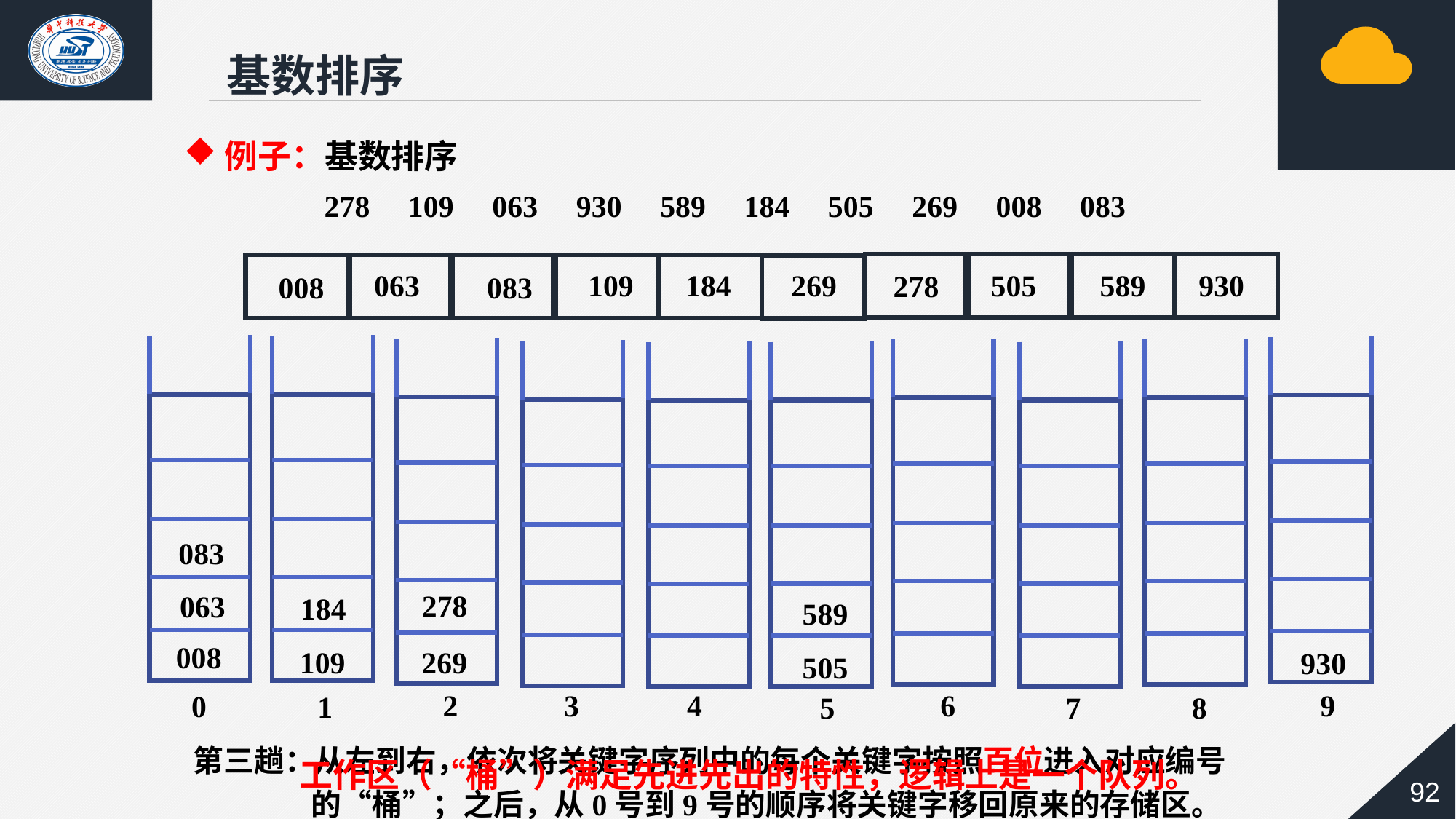

基数排序
例子：基数排序
278     109     063     930     589     184     505     269     008     083

063
184
930
505
589
269
109
278
083
008

083
278
063
184
589
008
109
269
930
505
2
3
4
9
6
0
1
8
5
7
第三趟：从左到右，依次将关键字序列中的每个关键字按照百位进入对应编号
                的“桶”；之后，从0号到9号的顺序将关键字移回原来的存储区。
工作区（“桶”）满足先进先出的特性，逻辑上是一个队列。